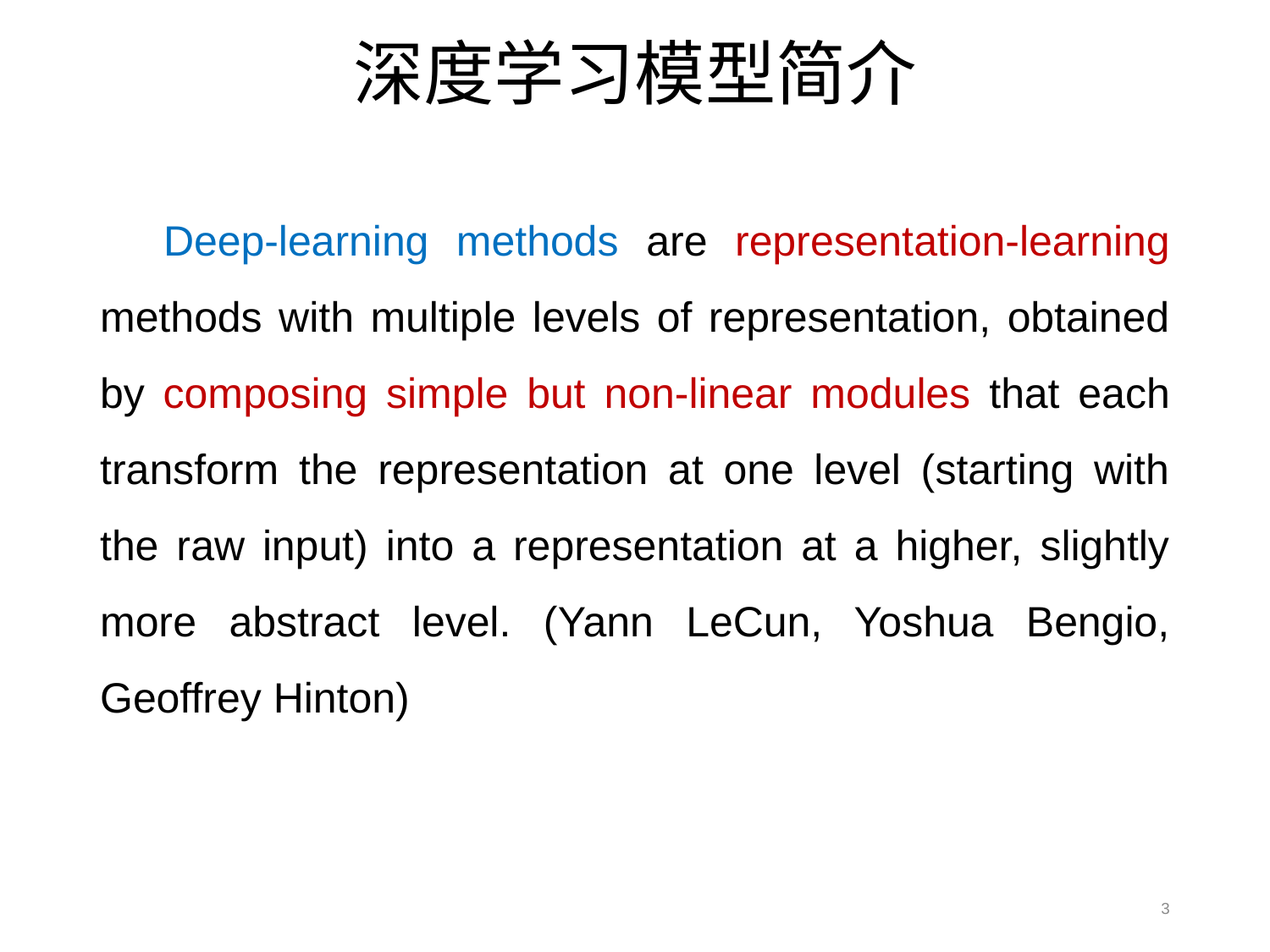

# 深度学习模型简介
Deep-learning methods are representation-learning methods with multiple levels of representation, obtained by composing simple but non-linear modules that each transform the representation at one level (starting with the raw input) into a representation at a higher, slightly more abstract level. (Yann LeCun, Yoshua Bengio, Geoffrey Hinton)
3